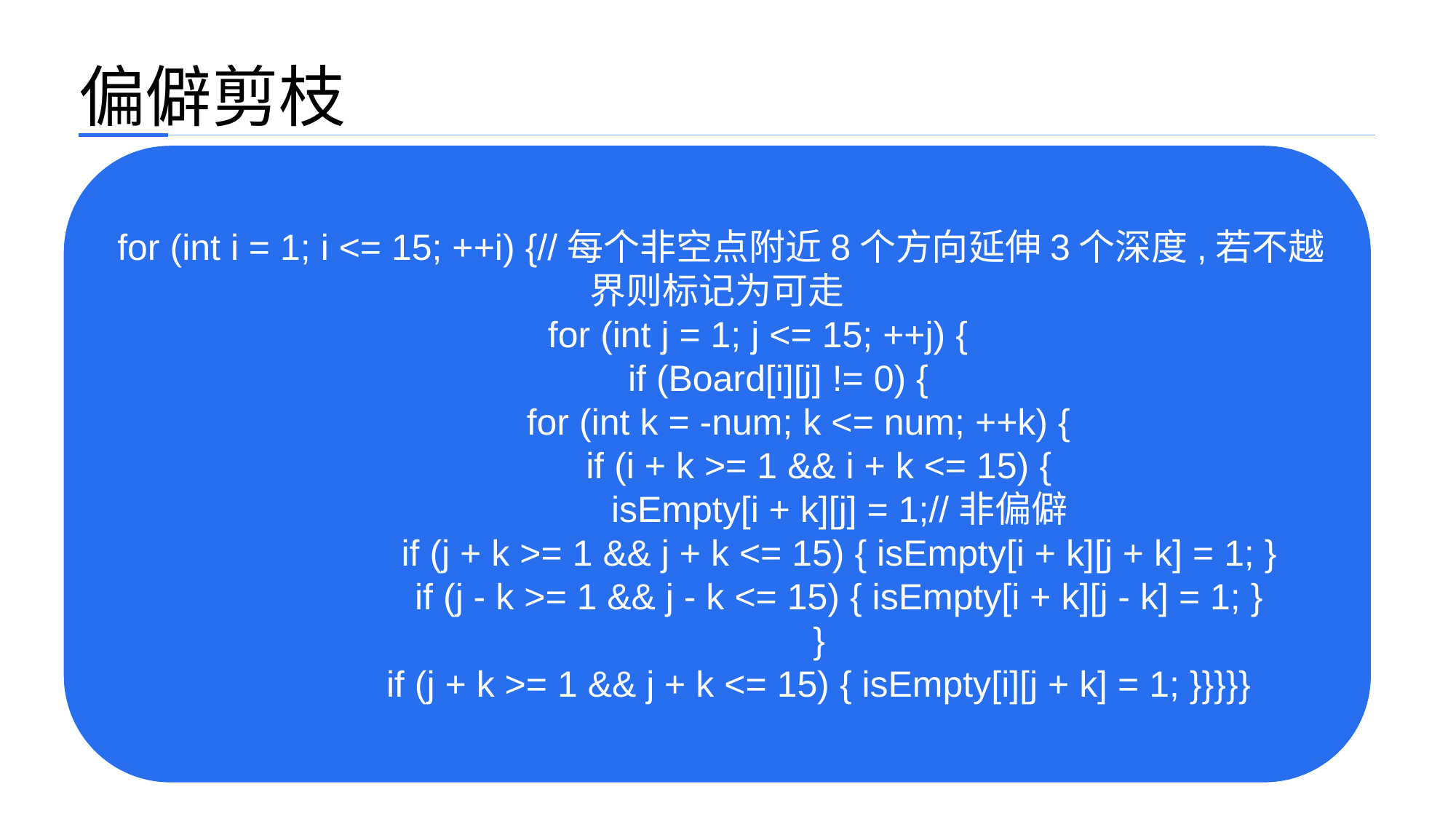

偏僻剪枝
 for (int i = 1; i <= 15; ++i) {//每个非空点附近8个方向延伸3个深度,若不越界则标记为可走
        for (int j = 1; j <= 15; ++j) {
            if (Board[i][j] != 0) {
                for (int k = -num; k <= num; ++k) {
                    if (i + k >= 1 && i + k <= 15) {
                        isEmpty[i + k][j] = 1;//非偏僻
                        if (j + k >= 1 && j + k <= 15) { isEmpty[i + k][j + k] = 1; }
                        if (j - k >= 1 && j - k <= 15) { isEmpty[i + k][j - k] = 1; }
                    }
                    if (j + k >= 1 && j + k <= 15) { isEmpty[i][j + k] = 1; }}}}}